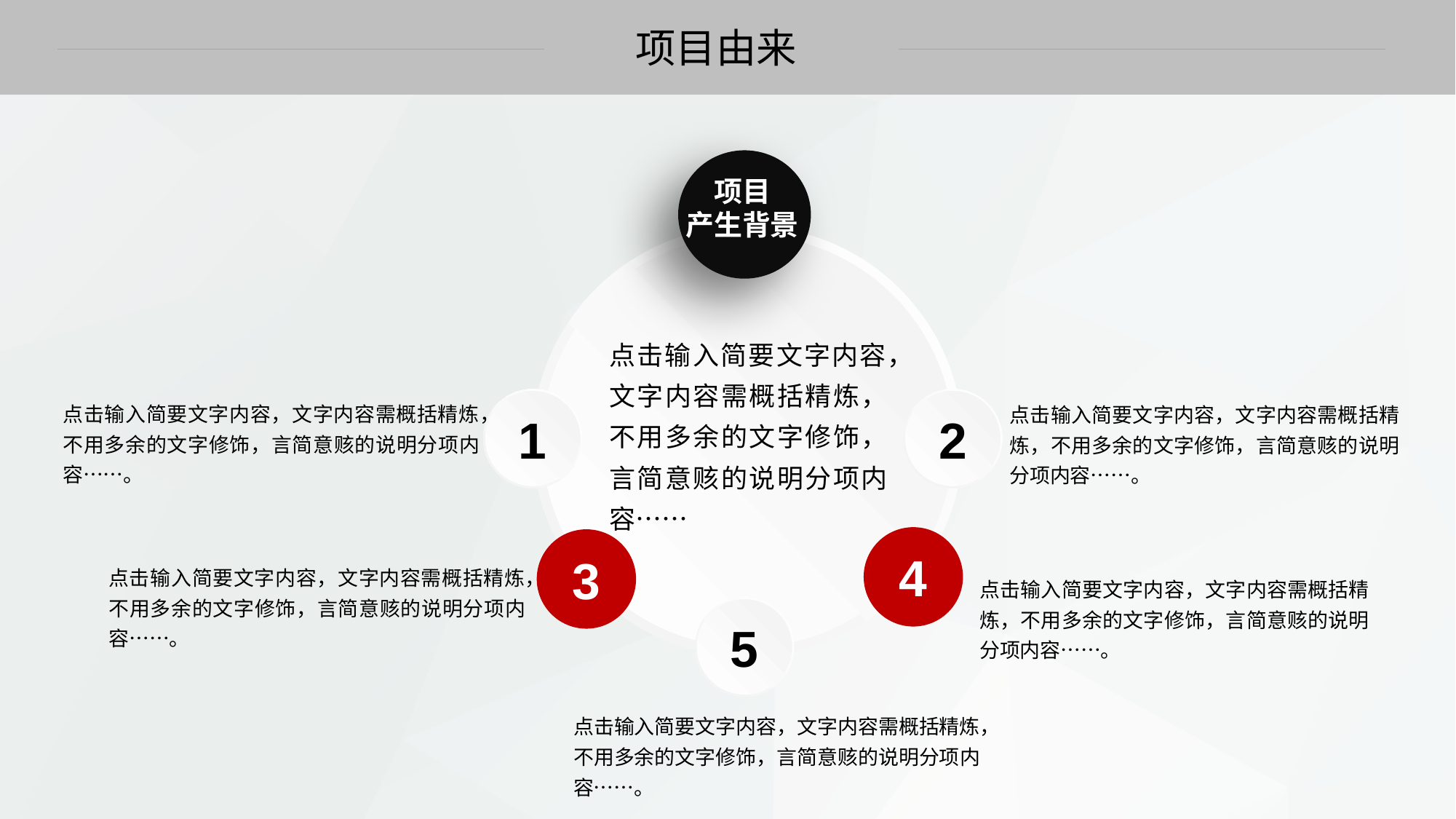

项目由来

项目
产生背景

点击输入简要文字内容，文字内容需概括精炼，不用多余的文字修饰，言简意赅的说明分项内容……

2

1
点击输入简要文字内容，文字内容需概括精炼，不用多余的文字修饰，言简意赅的说明分项内容……。
点击输入简要文字内容，文字内容需概括精炼，不用多余的文字修饰，言简意赅的说明分项内容……。

4

3
点击输入简要文字内容，文字内容需概括精炼，不用多余的文字修饰，言简意赅的说明分项内容……。
点击输入简要文字内容，文字内容需概括精炼，不用多余的文字修饰，言简意赅的说明分项内容……。

5
点击输入简要文字内容，文字内容需概括精炼，不用多余的文字修饰，言简意赅的说明分项内容……。
延时文字，不要可以删除